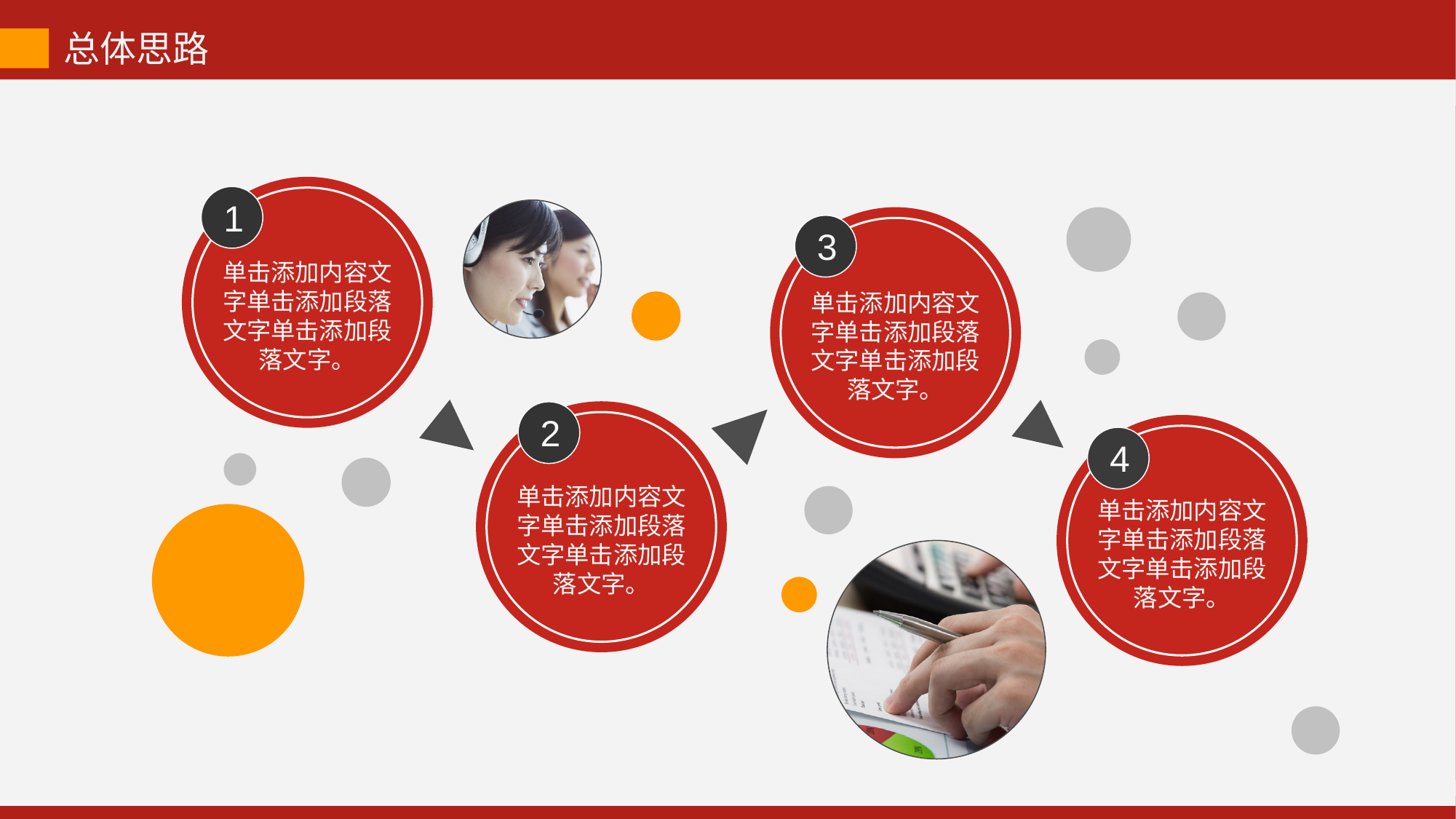

总体思路

1

3
单击添加内容文字单击添加段落文字单击添加段落文字。
单击添加内容文字单击添加段落文字单击添加段落文字。

2

4

单击添加内容文字单击添加段落文字单击添加段落文字。

单击添加内容文字单击添加段落文字单击添加段落文字。